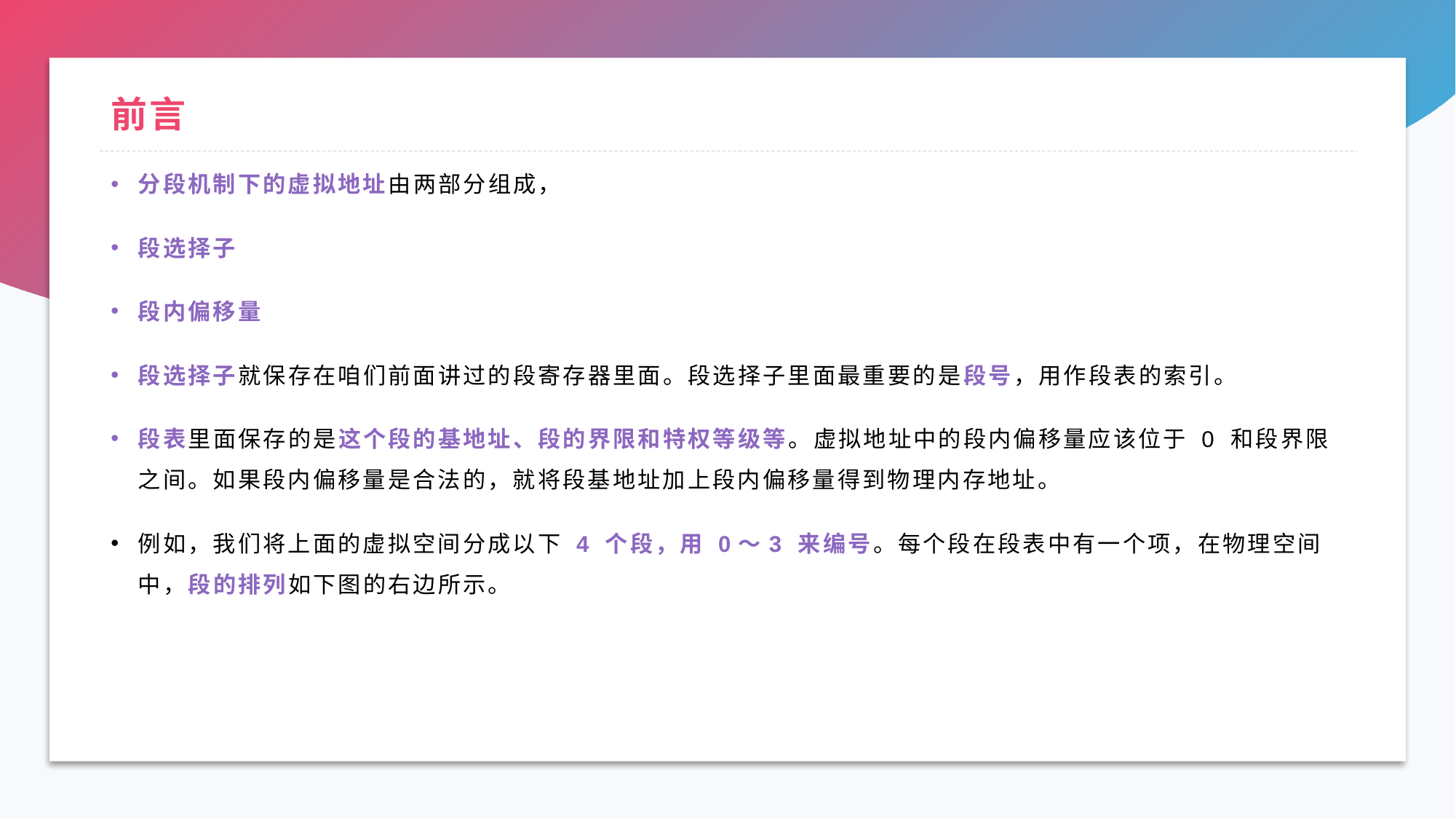

# 前言
分段机制下的虚拟地址由两部分组成，
段选择子
段内偏移量
段选择子就保存在咱们前面讲过的段寄存器里面。段选择子里面最重要的是段号，用作段表的索引。
段表里面保存的是这个段的基地址、段的界限和特权等级等。虚拟地址中的段内偏移量应该位于 0 和段界限之间。如果段内偏移量是合法的，就将段基地址加上段内偏移量得到物理内存地址。
例如，我们将上面的虚拟空间分成以下 4 个段，用 0～3 来编号。每个段在段表中有一个项，在物理空间中，段的排列如下图的右边所示。